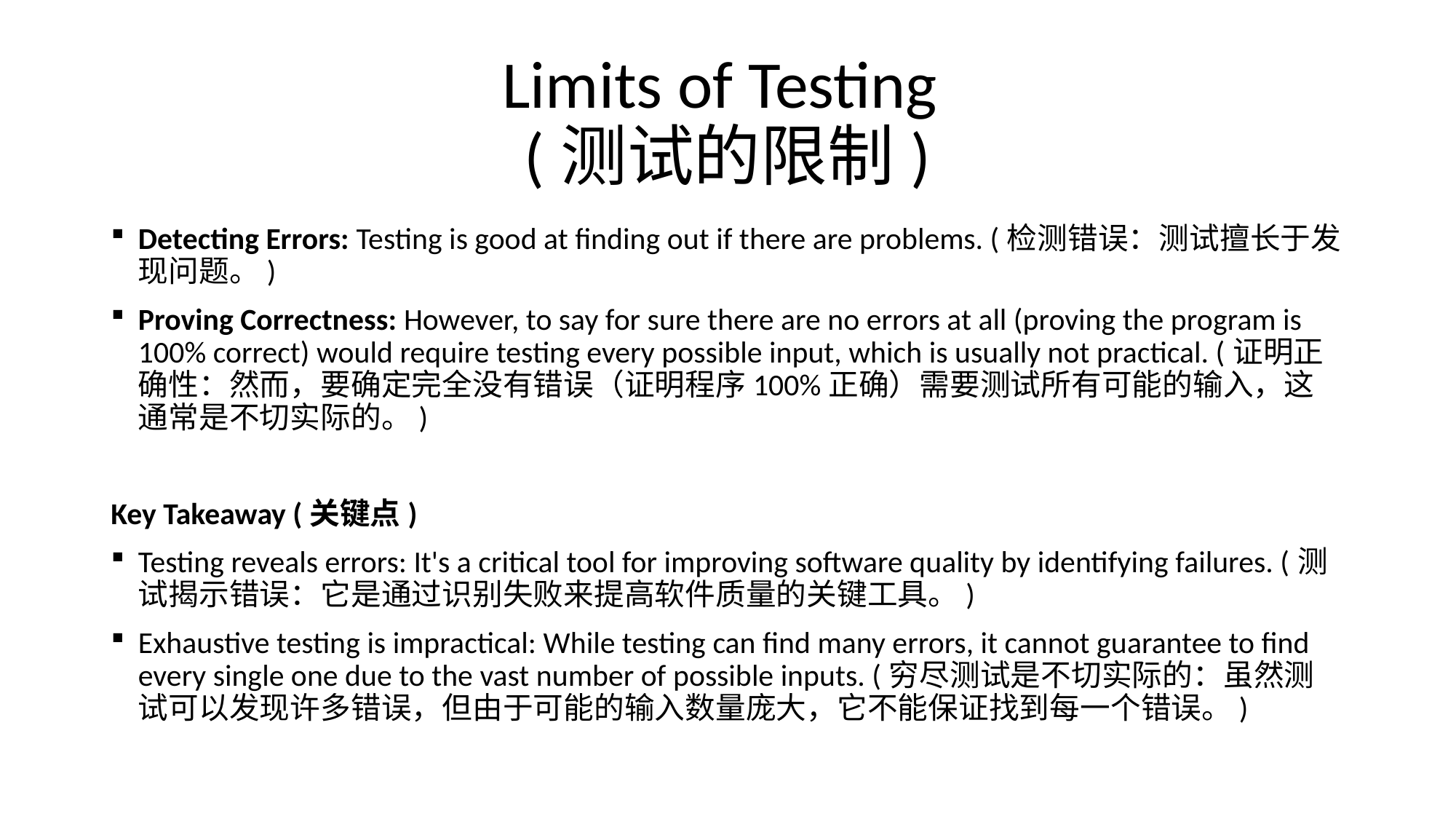

# Limits of Testing (测试的限制)
Detecting Errors: Testing is good at finding out if there are problems. (检测错误：测试擅长于发现问题。)
Proving Correctness: However, to say for sure there are no errors at all (proving the program is 100% correct) would require testing every possible input, which is usually not practical. (证明正确性：然而，要确定完全没有错误（证明程序100%正确）需要测试所有可能的输入，这通常是不切实际的。)

Key Takeaway (关键点)
Testing reveals errors: It's a critical tool for improving software quality by identifying failures. (测试揭示错误：它是通过识别失败来提高软件质量的关键工具。)
Exhaustive testing is impractical: While testing can find many errors, it cannot guarantee to find every single one due to the vast number of possible inputs. (穷尽测试是不切实际的：虽然测试可以发现许多错误，但由于可能的输入数量庞大，它不能保证找到每一个错误。)